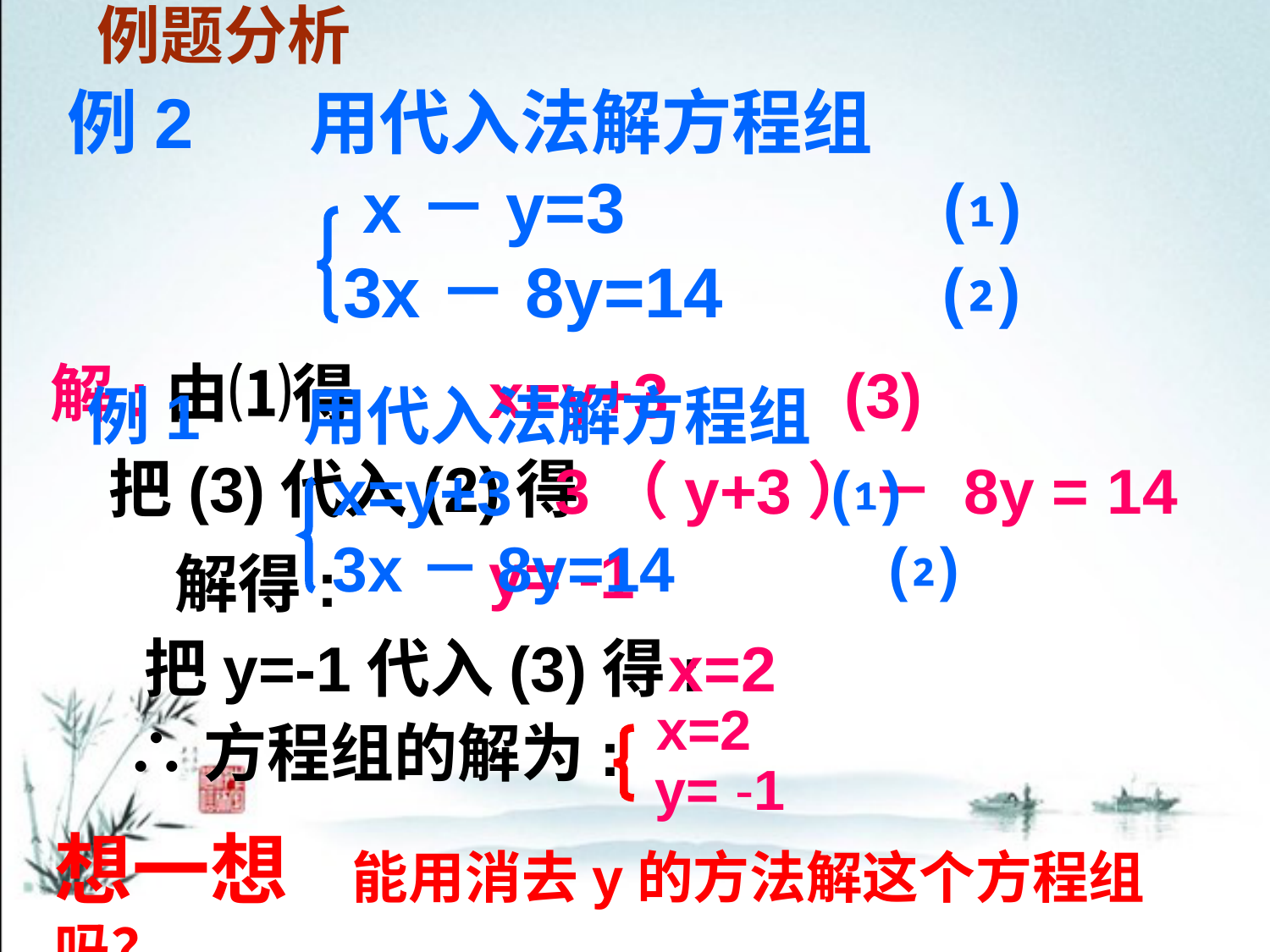

例题分析
例2     用代入法解方程组
               x－y=3                ⑴
              3x－8y=14           ⑵

解:由⑴得
x=y+3          (3)
例1     用代入法解方程组
              x=y+3                  ⑴
              3x－8y=14            ⑵

把(3)代入(2)得
3（y+3）－ 8y = 14
y= -1
解得:
把y=-1代入(3)得:
x=2
x=2

y= -1
∴方程组的解为:
想一想     能用消去y的方法解这个方程组吗？